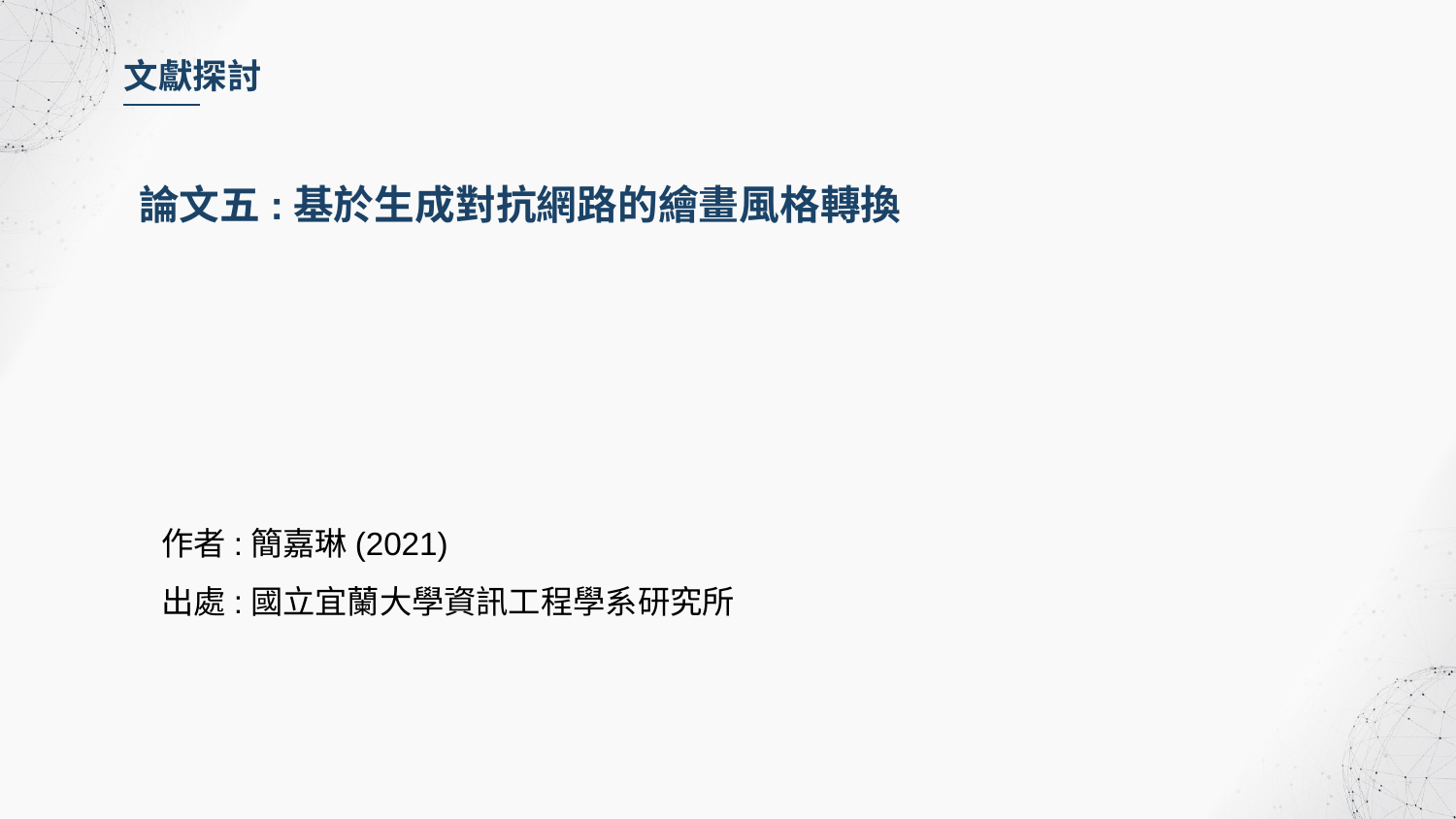

文獻探討
論文五:基於生成對抗網路的繪畫風格轉換
作者:簡嘉琳(2021)
出處:國立宜蘭大學資訊工程學系研究所